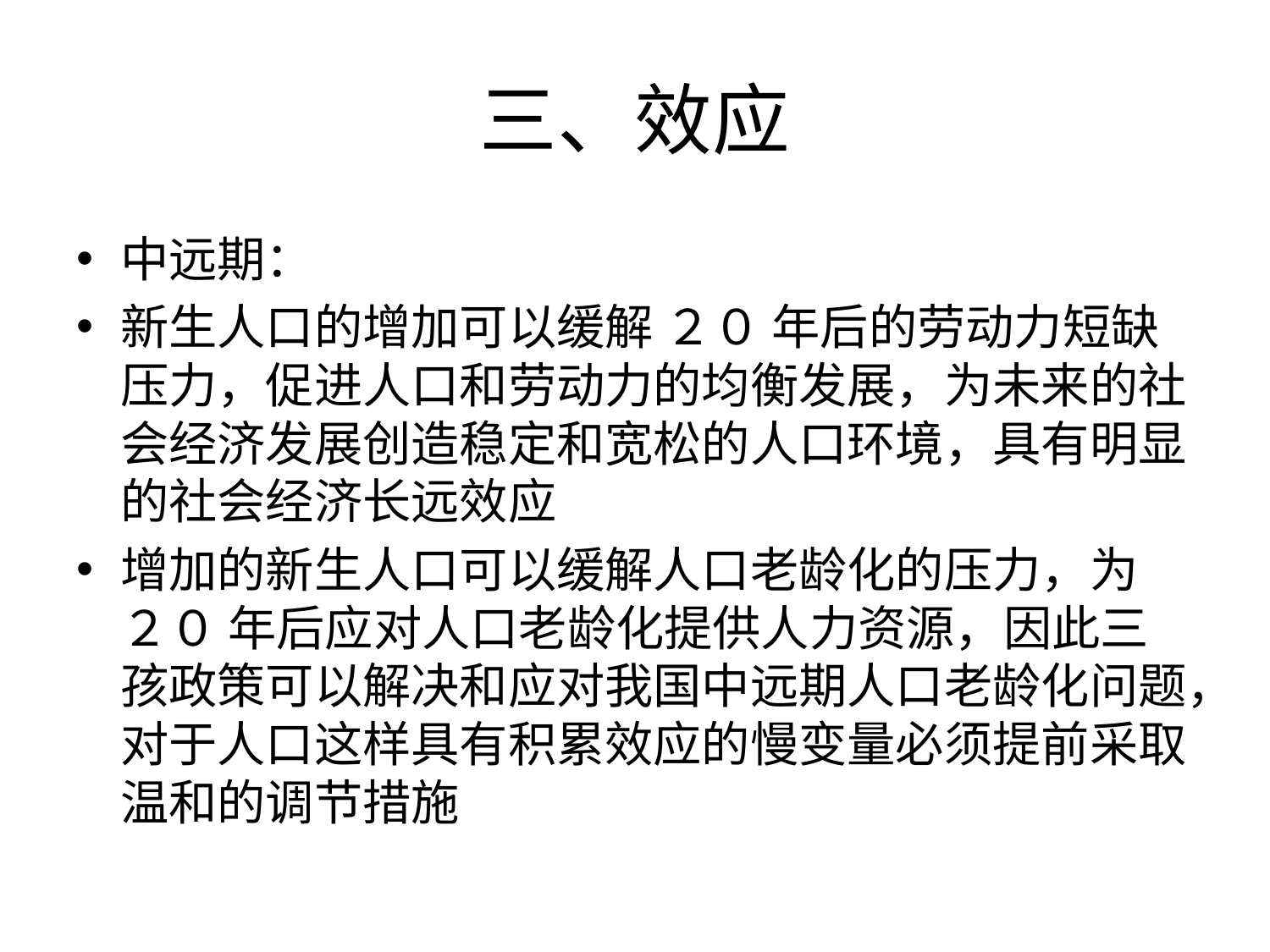

# 三、效应
中远期：
新生人口的增加可以缓解 ２０ 年后的劳动力短缺压力，促进人口和劳动力的均衡发展，为未来的社会经济发展创造稳定和宽松的人口环境，具有明显的社会经济长远效应
增加的新生人口可以缓解人口老龄化的压力，为 ２０ 年后应对人口老龄化提供人力资源，因此三孩政策可以解决和应对我国中远期人口老龄化问题，对于人口这样具有积累效应的慢变量必须提前采取温和的调节措施